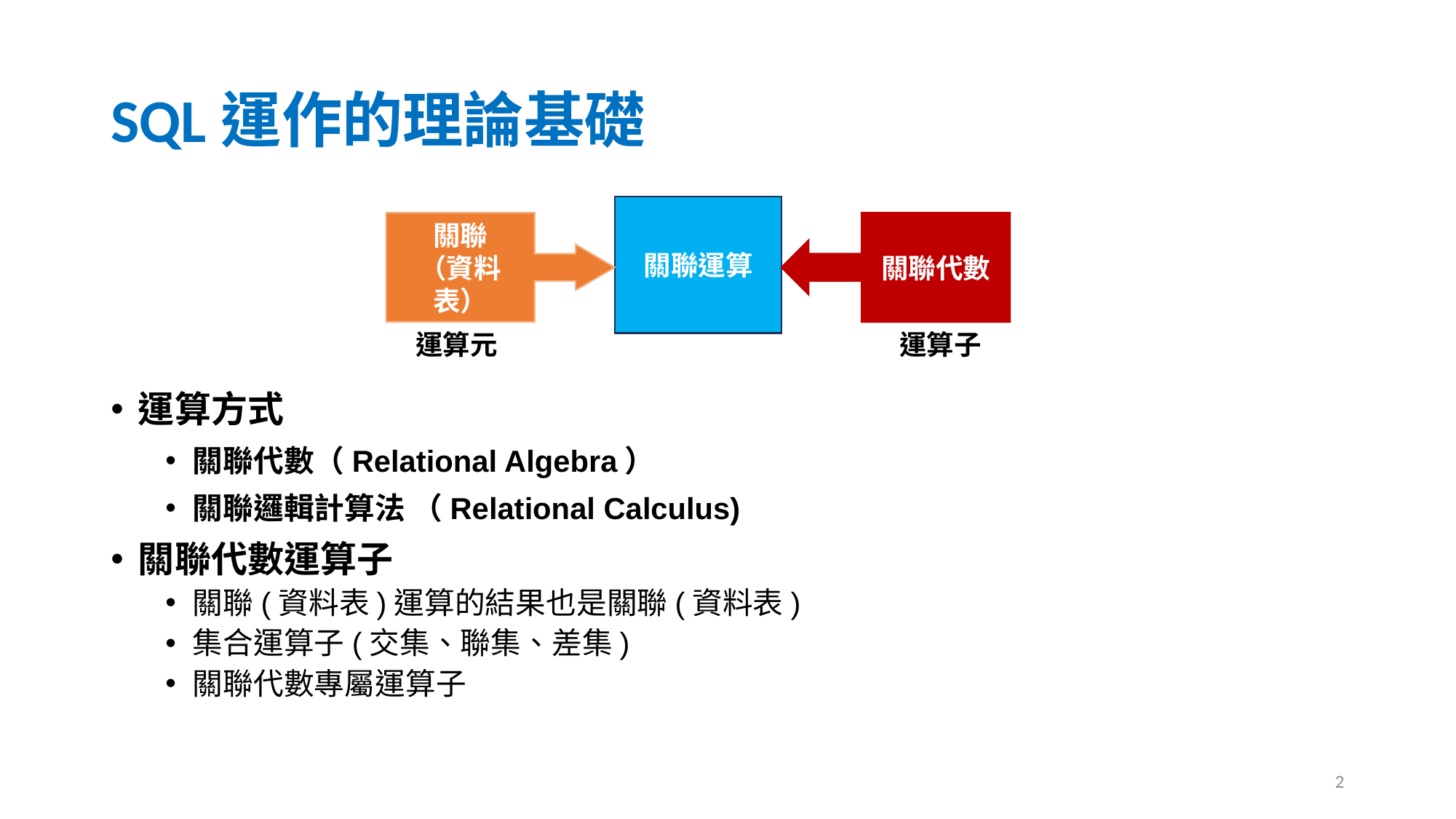

# SQL運作的理論基礎
關聯運算
關聯
（資料表）
關聯代數

運算方式
關聯代數（Relational Algebra）
關聯邏輯計算法 （Relational Calculus)
關聯代數運算子
關聯(資料表)運算的結果也是關聯(資料表)
集合運算子(交集、聯集、差集)
關聯代數專屬運算子

運算元
運算子
2